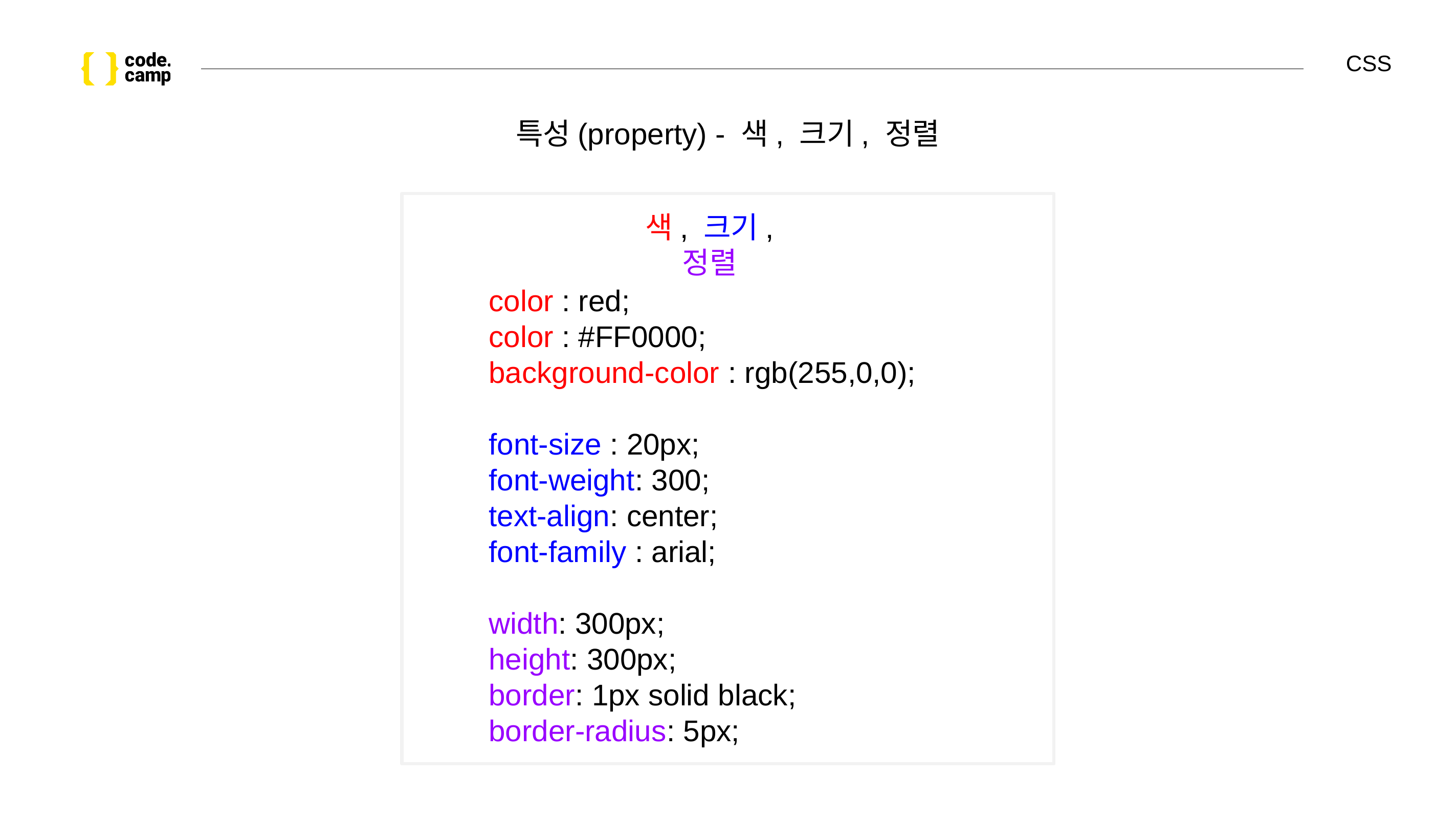

# CSS

특성(property) - 색, 크기, 정렬
색, 크기, 정렬
color : red;
color : #FF0000;
background-color : rgb(255,0,0);
font-size : 20px;
font-weight: 300;
text-align: center;
font-family : arial;
width: 300px;
height: 300px;
border: 1px solid black;
border-radius: 5px;